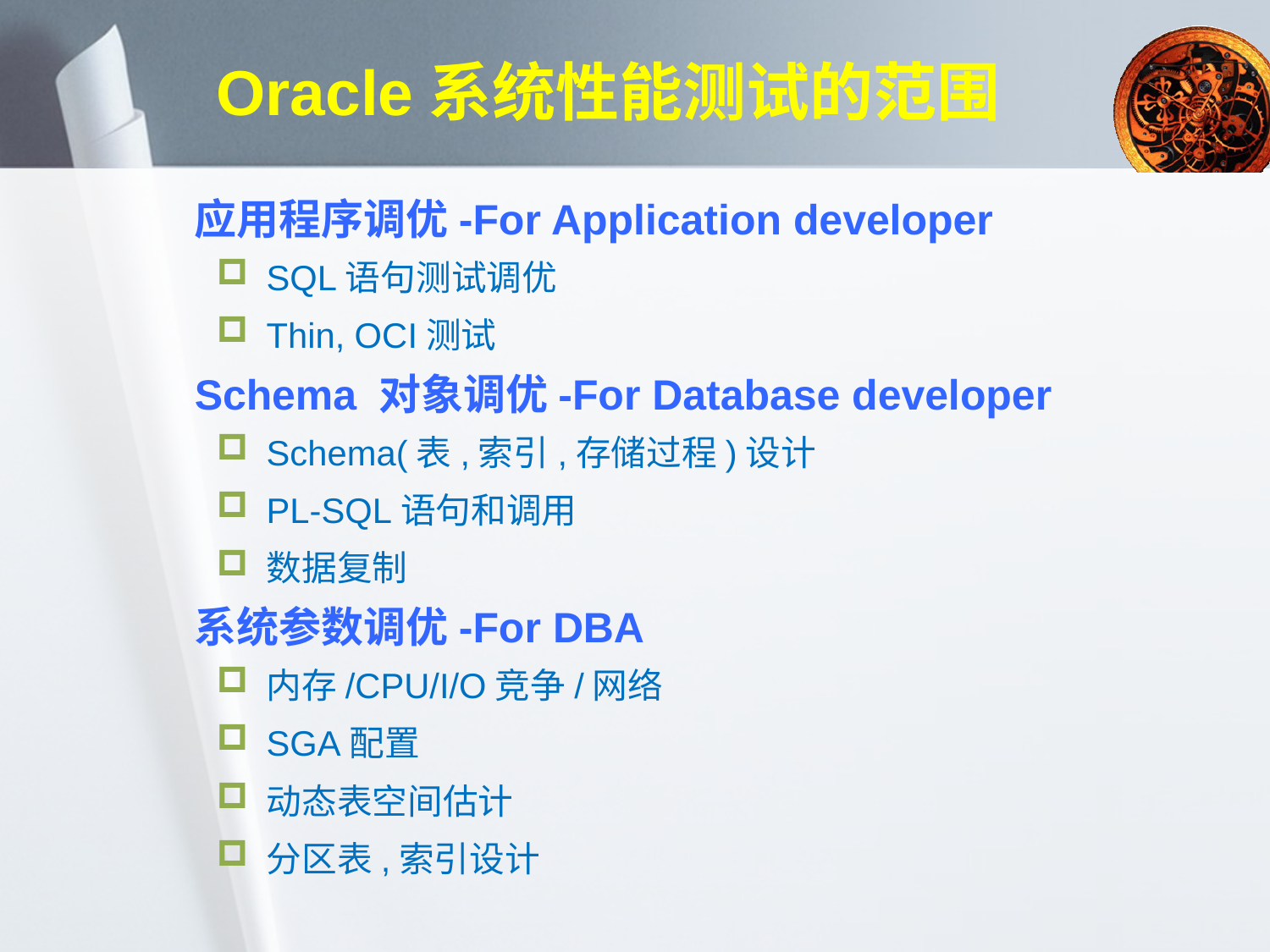

# Oracle系统性能测试的范围
应用程序调优-For Application developer
SQL语句测试调优
Thin, OCI测试
Schema 对象调优-For Database developer
Schema(表,索引,存储过程)设计
PL-SQL语句和调用
数据复制
系统参数调优-For DBA
内存/CPU/I/O竞争/网络
SGA配置
动态表空间估计
分区表,索引设计